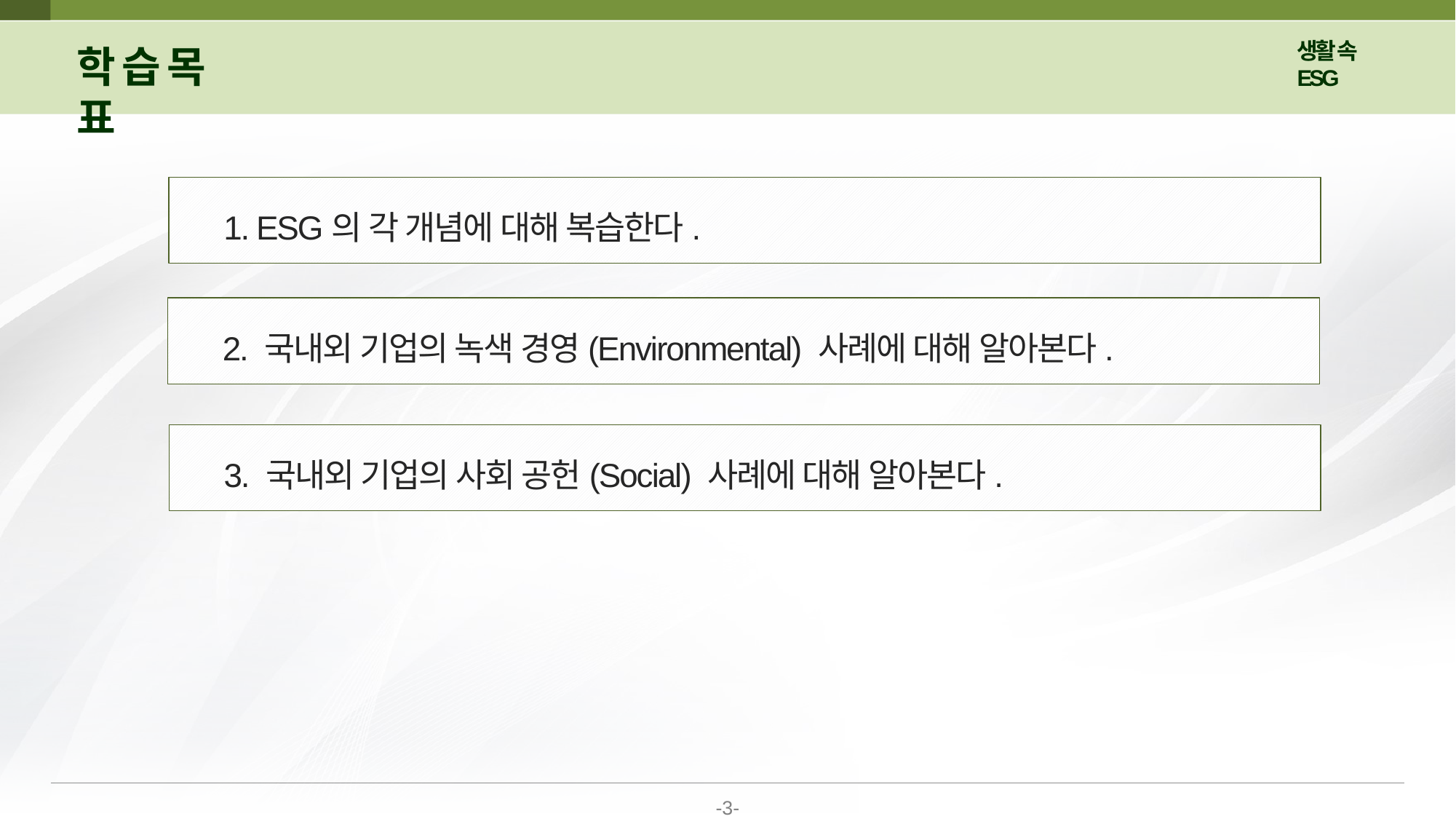

학 습 목 표

  1. ESG의 각 개념에 대해 복습한다.

  2. 국내외 기업의 녹색 경영(Environmental) 사례에 대해 알아본다.

  3. 국내외 기업의 사회 공헌(Social) 사례에 대해 알아본다.